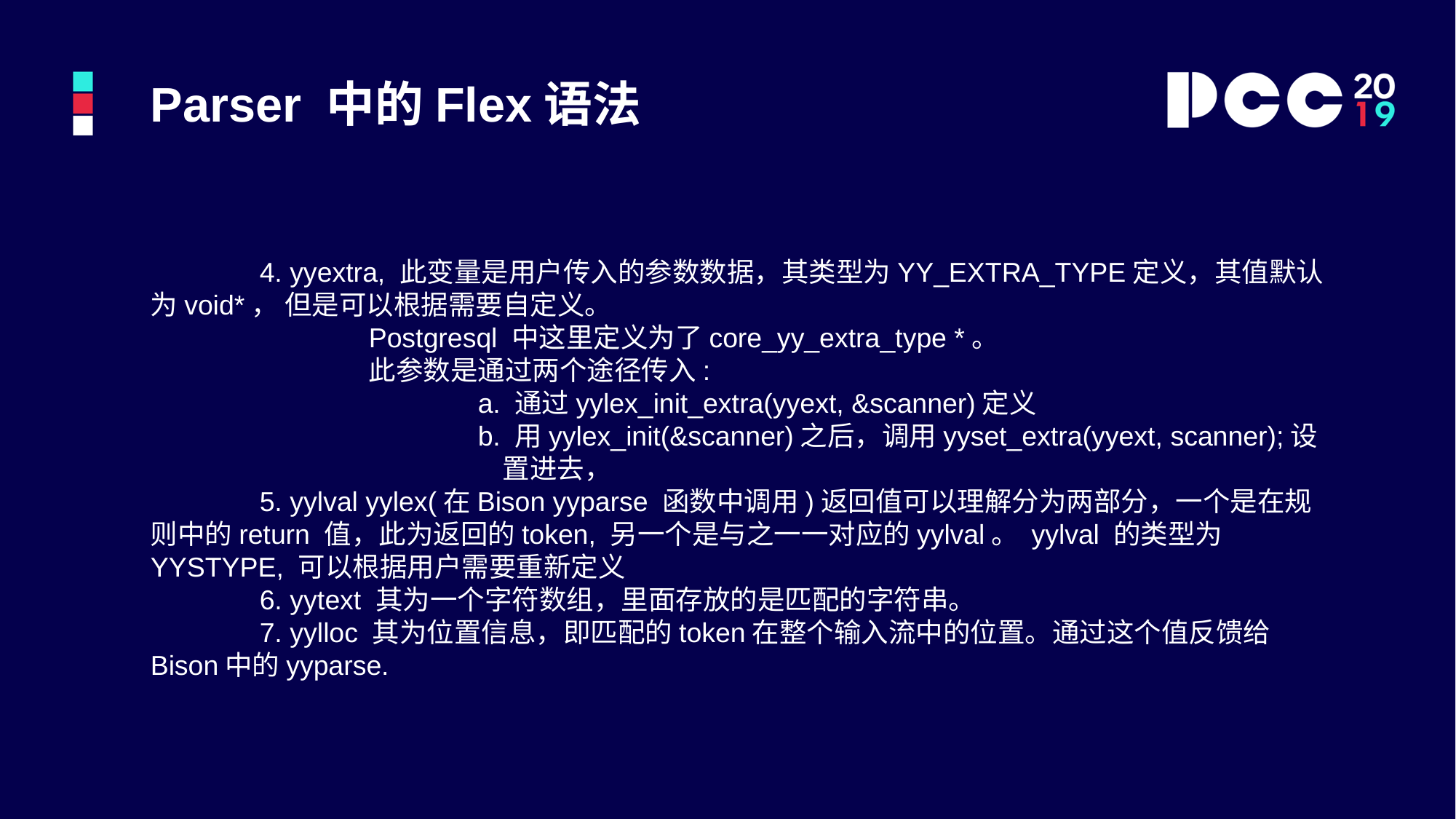

Parser 中的Flex语法
	4. yyextra, 此变量是用户传入的参数数据，其类型为YY_EXTRA_TYPE定义，其值默认为void*， 但是可以根据需要自定义。
		Postgresql 中这里定义为了core_yy_extra_type *。
		此参数是通过两个途径传入:
			a. 通过yylex_init_extra(yyext, &scanner)定义
			b. 用yylex_init(&scanner)之后，调用yyset_extra(yyext, scanner);设			    置进去，
	5. yylval yylex(在Bison yyparse 函数中调用)返回值可以理解分为两部分，一个是在规则中的return 值，此为返回的token, 另一个是与之一一对应的yylval。 yylval 的类型为YYSTYPE, 可以根据用户需要重新定义
	6. yytext 其为一个字符数组，里面存放的是匹配的字符串。
	7. yylloc 其为位置信息，即匹配的token在整个输入流中的位置。通过这个值反馈给Bison中的yyparse.